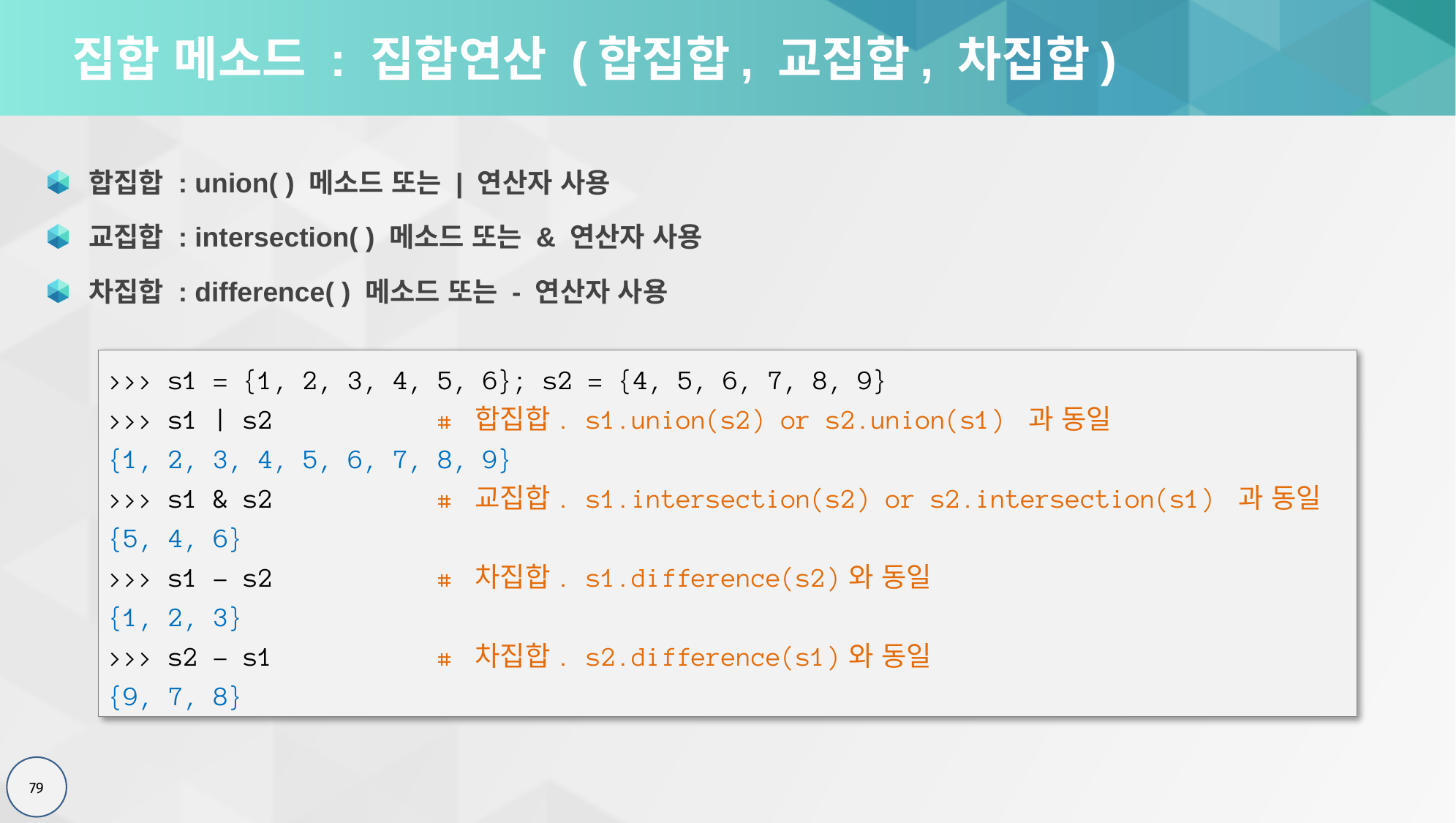

# 집합 메소드 : 집합연산 (합집합, 교집합, 차집합)
합집합 : union( ) 메소드 또는 | 연산자 사용
교집합 : intersection( ) 메소드 또는 & 연산자 사용
차집합 : difference( ) 메소드 또는 - 연산자 사용
>>> s1 = {1, 2, 3, 4, 5, 6}; s2 = {4, 5, 6, 7, 8, 9}
>>> s1 | s2		# 합집합. s1.union(s2) or s2.union(s1) 과 동일
{1, 2, 3, 4, 5, 6, 7, 8, 9}
>>> s1 & s2		# 교집합. s1.intersection(s2) or s2.intersection(s1) 과 동일
{5, 4, 6}
>>> s1 - s2		# 차집합. s1.difference(s2)와 동일
{1, 2, 3}
>>> s2 – s1		# 차집합. s2.difference(s1)와 동일
{9, 7, 8}